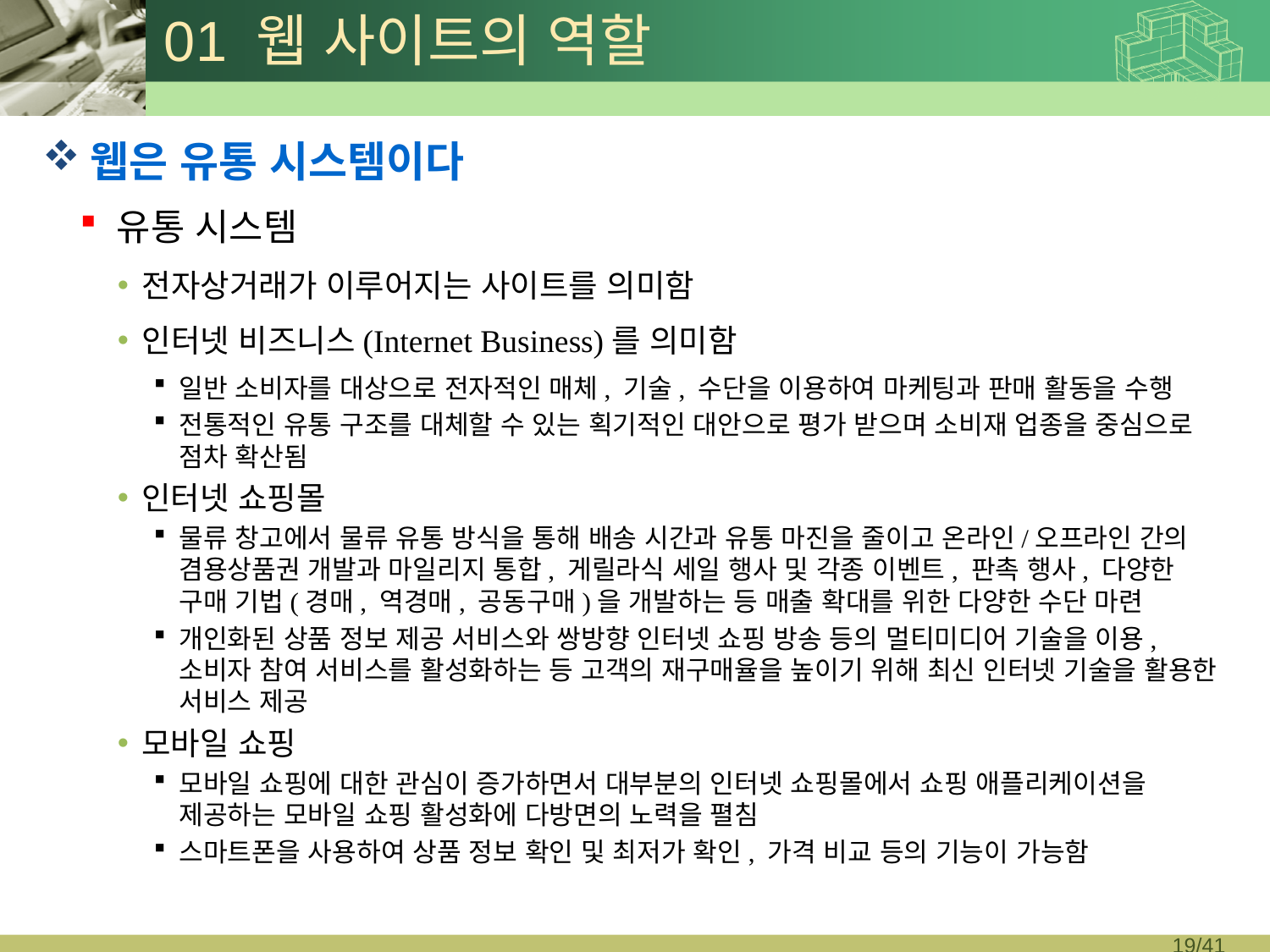

# 01 웹 사이트의 역할
웹은 유통 시스템이다
유통 시스템
전자상거래가 이루어지는 사이트를 의미함
인터넷 비즈니스(Internet Business)를 의미함
일반 소비자를 대상으로 전자적인 매체, 기술, 수단을 이용하여 마케팅과 판매 활동을 수행
전통적인 유통 구조를 대체할 수 있는 획기적인 대안으로 평가 받으며 소비재 업종을 중심으로 점차 확산됨
인터넷 쇼핑몰
물류 창고에서 물류 유통 방식을 통해 배송 시간과 유통 마진을 줄이고 온라인/오프라인 간의 겸용상품권 개발과 마일리지 통합, 게릴라식 세일 행사 및 각종 이벤트, 판촉 행사, 다양한 구매 기법(경매, 역경매, 공동구매)을 개발하는 등 매출 확대를 위한 다양한 수단 마련
개인화된 상품 정보 제공 서비스와 쌍방향 인터넷 쇼핑 방송 등의 멀티미디어 기술을 이용, 소비자 참여 서비스를 활성화하는 등 고객의 재구매율을 높이기 위해 최신 인터넷 기술을 활용한 서비스 제공
모바일 쇼핑
모바일 쇼핑에 대한 관심이 증가하면서 대부분의 인터넷 쇼핑몰에서 쇼핑 애플리케이션을 제공하는 모바일 쇼핑 활성화에 다방면의 노력을 펼침
스마트폰을 사용하여 상품 정보 확인 및 최저가 확인, 가격 비교 등의 기능이 가능함